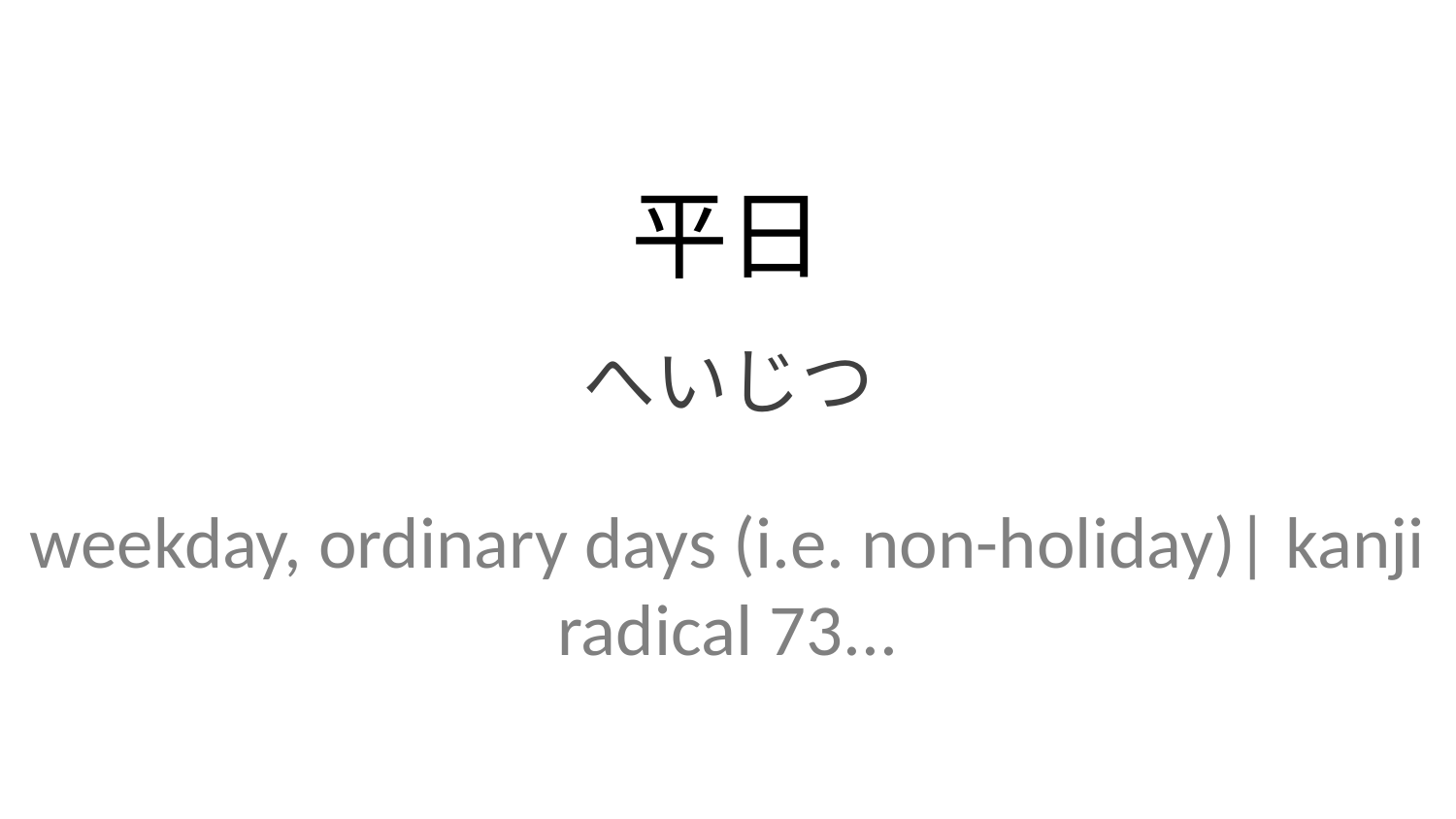

平日

へいじつ
weekday, ordinary days (i.e. non-holiday)| kanji radical 73...